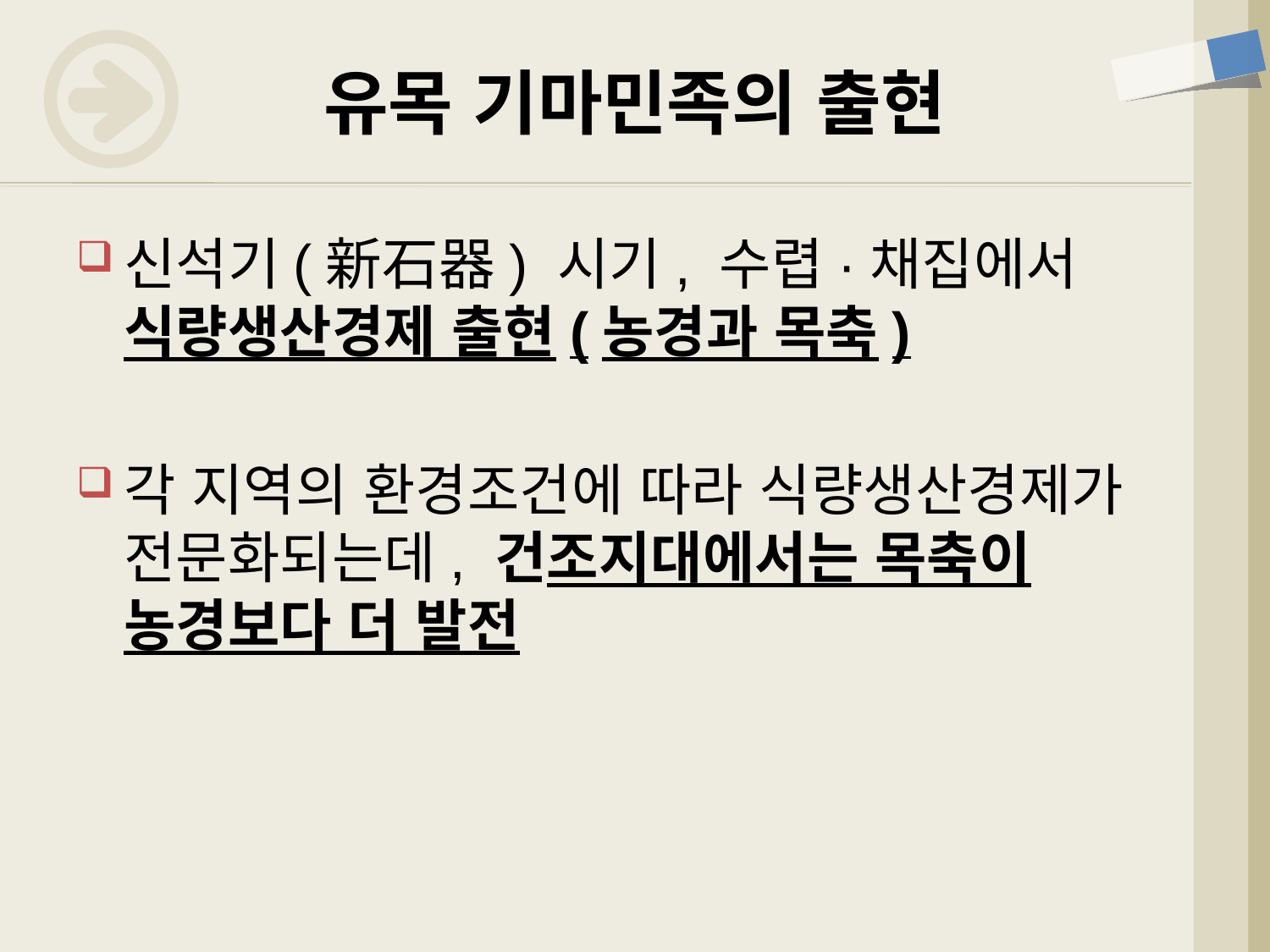

# 유목 기마민족의 출현
신석기(新石器) 시기, 수렵·채집에서 식량생산경제 출현(농경과 목축)

각 지역의 환경조건에 따라 식량생산경제가 전문화되는데, 건조지대에서는 목축이 농경보다 더 발전